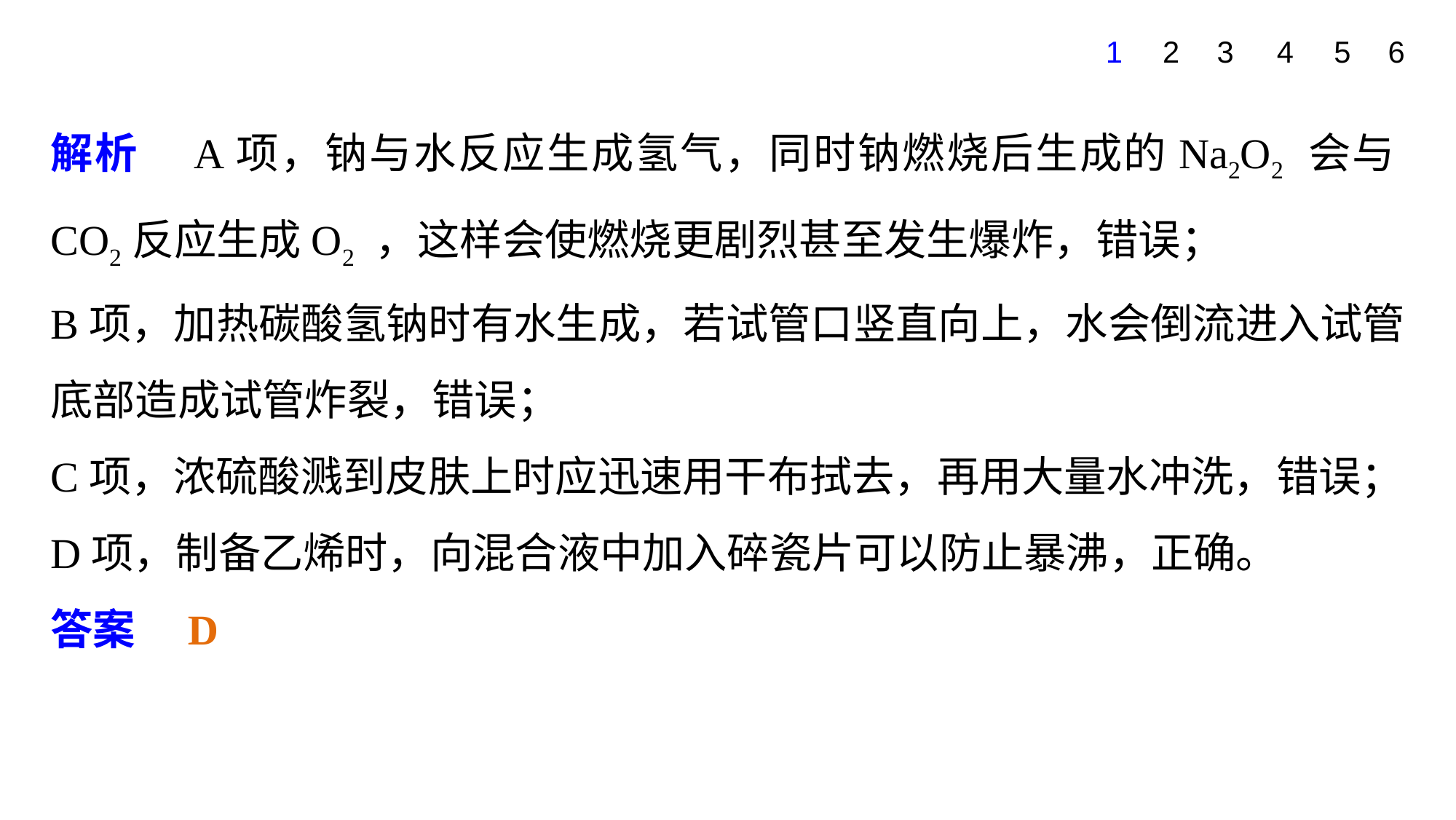

1
2
3
4
5
6
解析　A项，钠与水反应生成氢气，同时钠燃烧后生成的Na2O2 会与CO2反应生成O2 ，这样会使燃烧更剧烈甚至发生爆炸，错误；
B项，加热碳酸氢钠时有水生成，若试管口竖直向上，水会倒流进入试管底部造成试管炸裂，错误；
C项，浓硫酸溅到皮肤上时应迅速用干布拭去，再用大量水冲洗，错误；
D项，制备乙烯时，向混合液中加入碎瓷片可以防止暴沸，正确。
答案　D